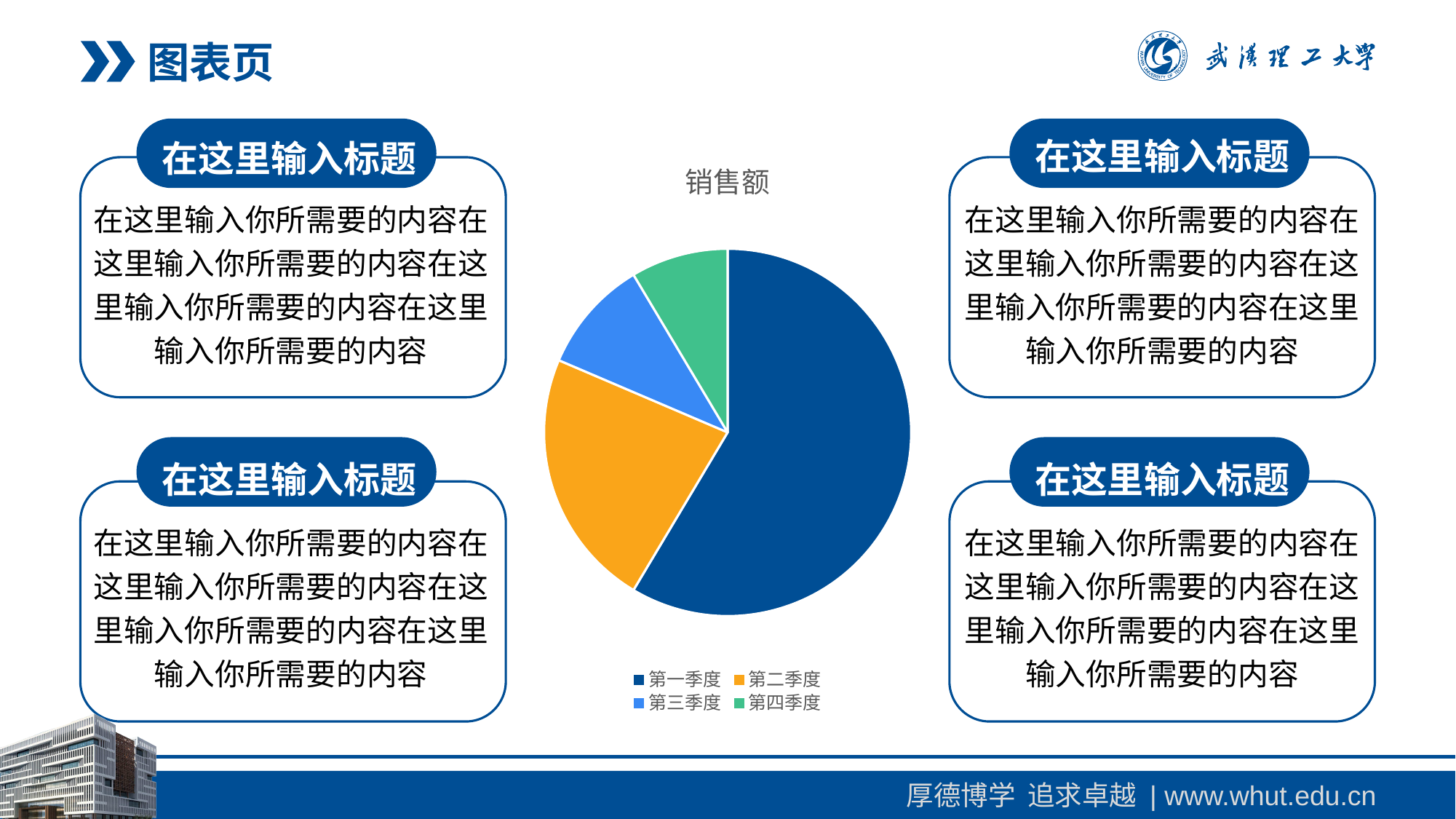

图表页
在这里输入标题
在这里输入标题

### Chart:

| Category | 销售额 |
|---|---|
| 第一季度 | 8.2 |
| 第二季度 | 3.2 |
| 第三季度 | 1.4 |
| 第四季度 | 1.2 |
在这里输入你所需要的内容在这里输入你所需要的内容在这里输入你所需要的内容在这里输入你所需要的内容

在这里输入你所需要的内容在这里输入你所需要的内容在这里输入你所需要的内容在这里输入你所需要的内容

在这里输入标题
在这里输入标题
在这里输入你所需要的内容在这里输入你所需要的内容在这里输入你所需要的内容在这里输入你所需要的内容

在这里输入你所需要的内容在这里输入你所需要的内容在这里输入你所需要的内容在这里输入你所需要的内容